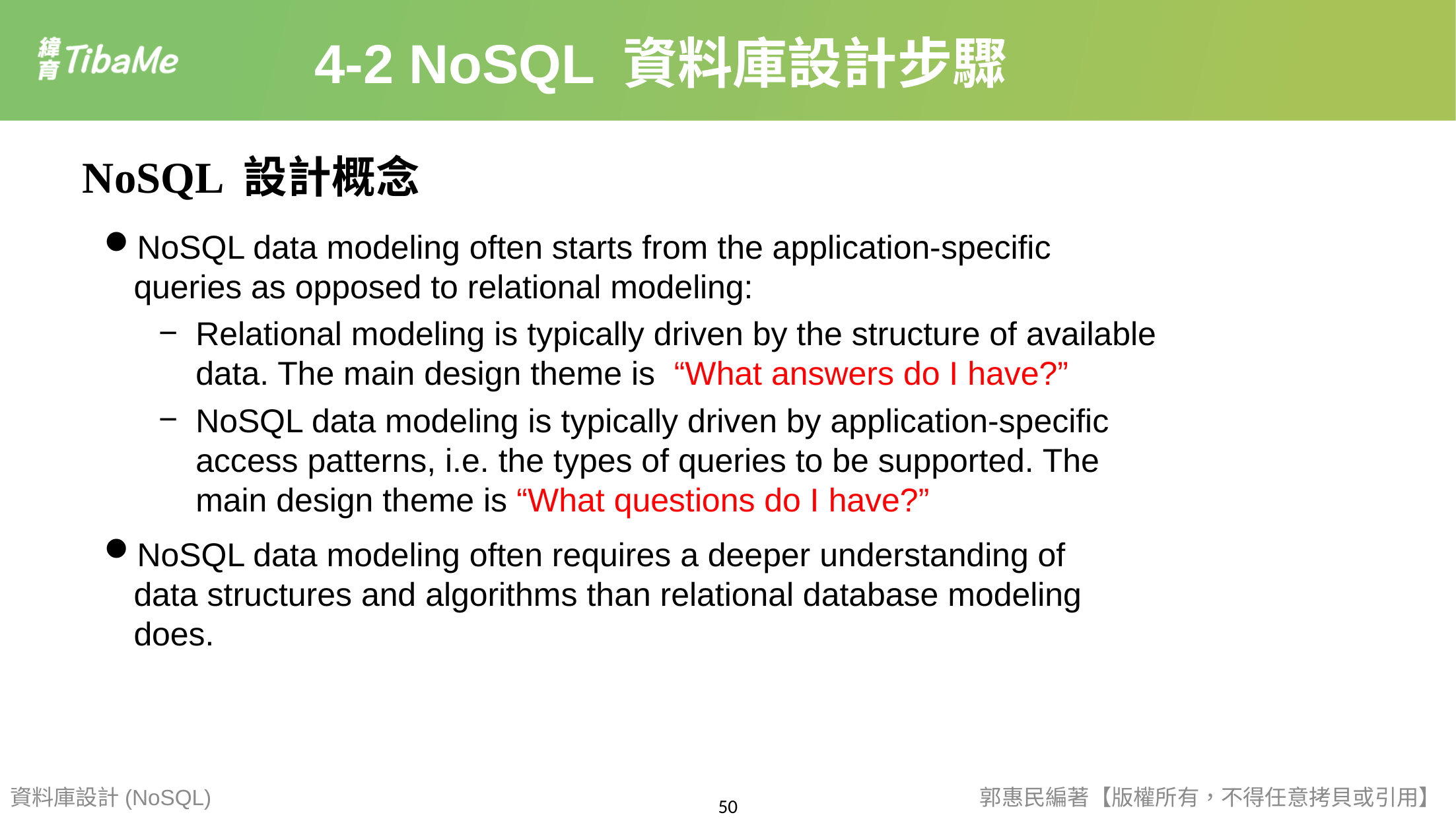

4-2 NoSQL 資料庫設計步驟
 NoSQL 設計概念

NoSQL data modeling often starts from the application-specific queries as opposed to relational modeling:
Relational modeling is typically driven by the structure of available data. The main design theme is  “What answers do I have?”
NoSQL data modeling is typically driven by application-specific access patterns, i.e. the types of queries to be supported. The main design theme is “What questions do I have?”
NoSQL data modeling often requires a deeper understanding of data structures and algorithms than relational database modeling does.
資料庫設計(NoSQL)
郭惠民編著【版權所有，不得任意拷貝或引用】